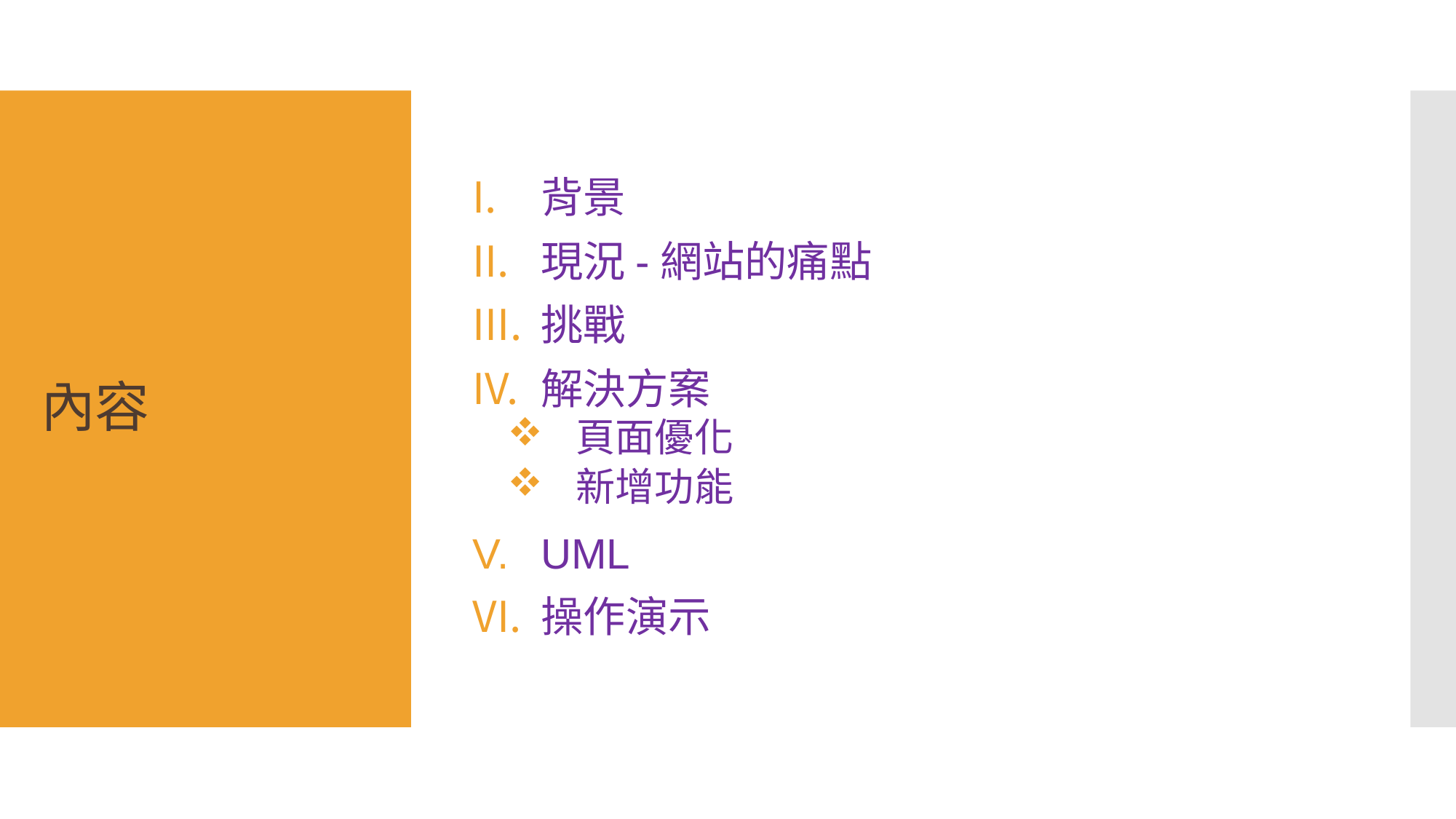

背景
現況-網站的痛點
挑戰
解決方案
頁面優化
新增功能
UML
操作演示
# 內容
Python 網站框架開發助理證書